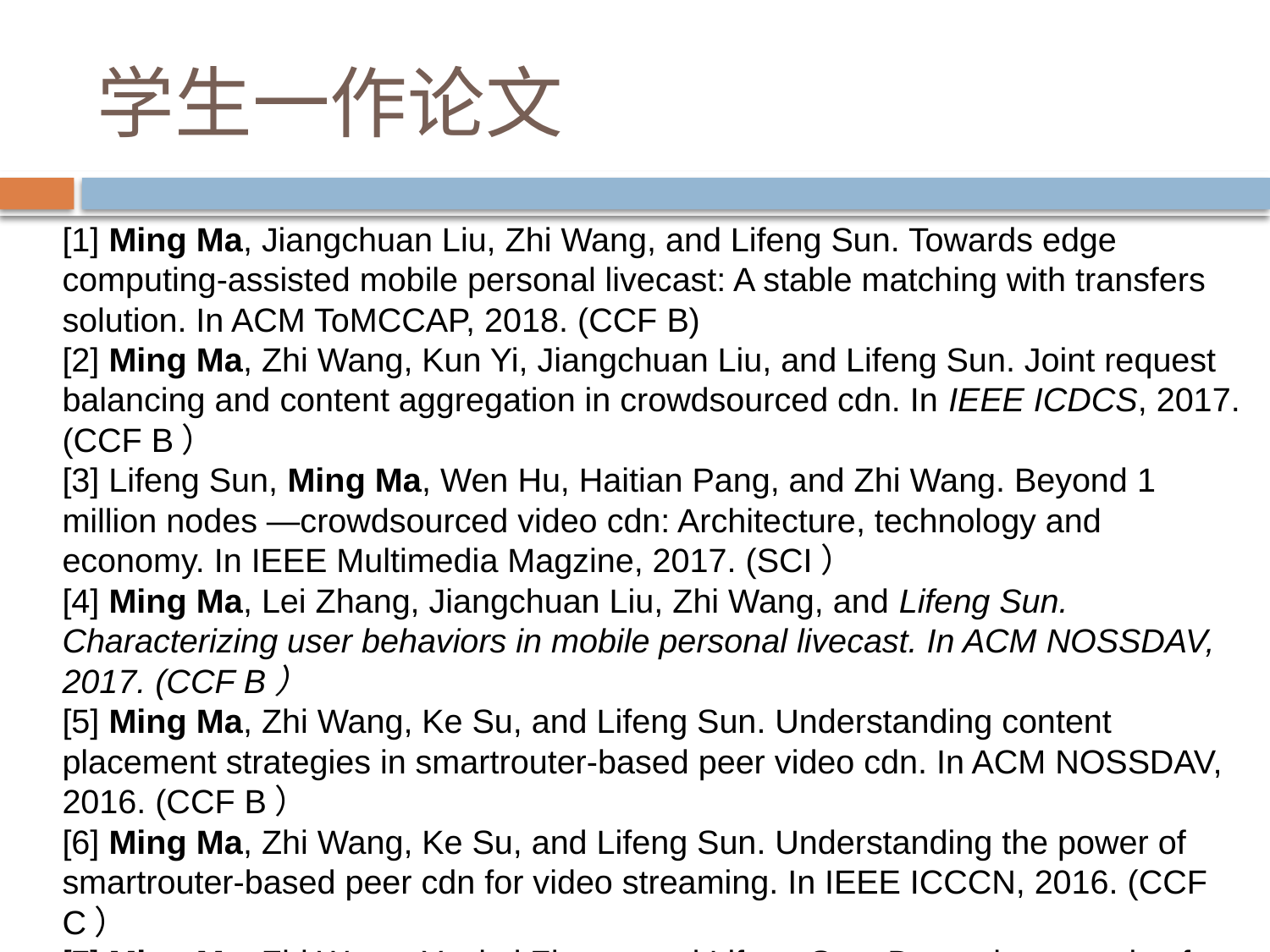

# 学生一作论文
[1] Ming Ma, Jiangchuan Liu, Zhi Wang, and Lifeng Sun. Towards edge computing-assisted mobile personal livecast: A stable matching with transfers solution. In ACM ToMCCAP, 2018. (CCF B)
[2] Ming Ma, Zhi Wang, Kun Yi, Jiangchuan Liu, and Lifeng Sun. Joint request balancing and content aggregation in crowdsourced cdn. In IEEE ICDCS, 2017. (CCF B）
[3] Lifeng Sun, Ming Ma, Wen Hu, Haitian Pang, and Zhi Wang. Beyond 1 million nodes —crowdsourced video cdn: Architecture, technology and economy. In IEEE Multimedia Magzine, 2017. (SCI）
[4] Ming Ma, Lei Zhang, Jiangchuan Liu, Zhi Wang, and Lifeng Sun. Characterizing user behaviors in mobile personal livecast. In ACM NOSSDAV, 2017. (CCF B）
[5] Ming Ma, Zhi Wang, Ke Su, and Lifeng Sun. Understanding content placement strategies in smartrouter-based peer video cdn. In ACM NOSSDAV, 2016. (CCF B）
[6] Ming Ma, Zhi Wang, Ke Su, and Lifeng Sun. Understanding the power of smartrouter-based peer cdn for video streaming. In IEEE ICCCN, 2016. (CCF C）
[7] Ming Ma, Zhi Wang, Yankai Zhang, and Lifeng Sun. Dynamic strategies for flow scheduling in multi-homing video cdns. In Springer PCM, 2016. (CCF C）